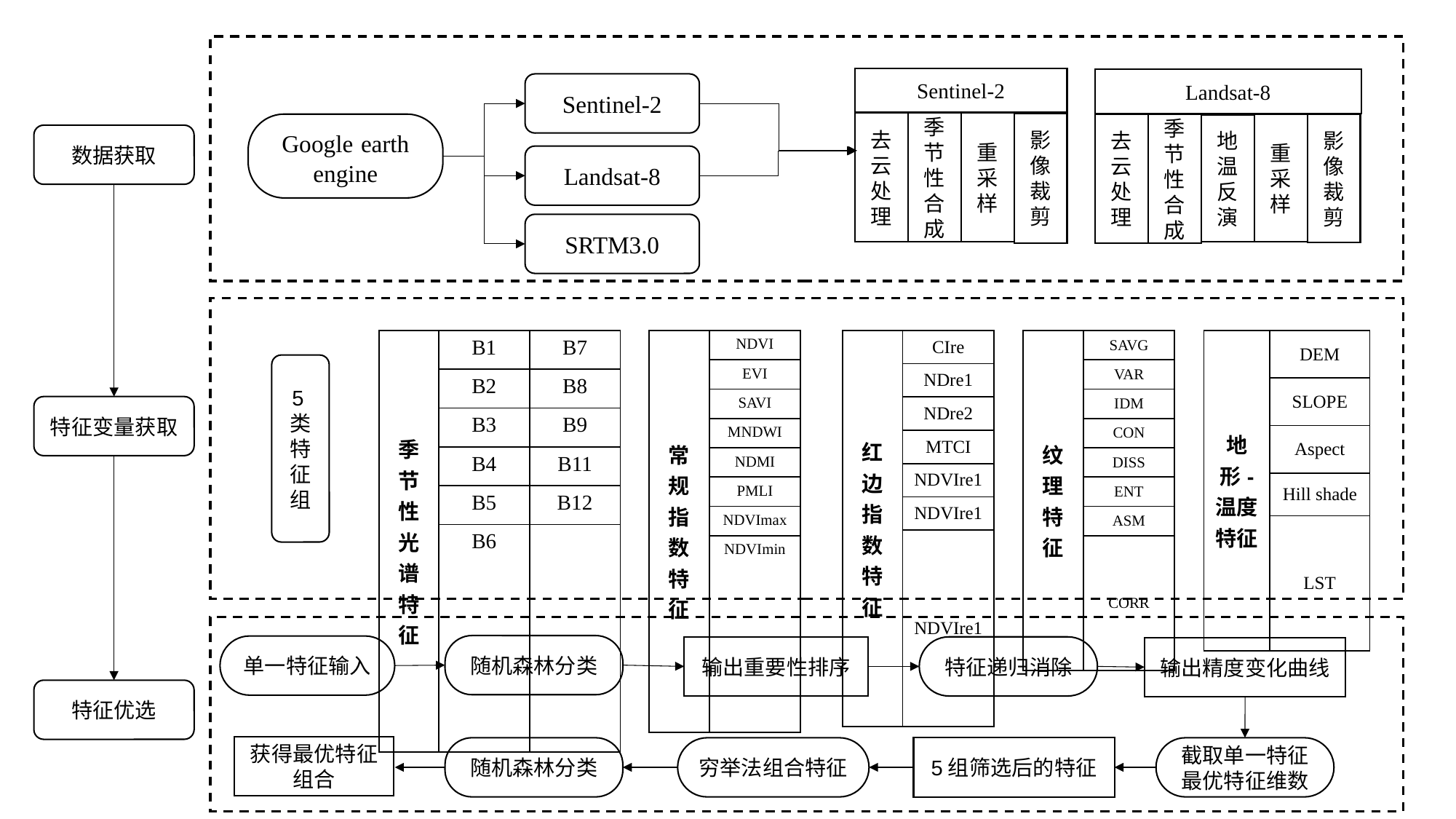

Sentinel-2
Landsat-8
Sentinel-2
重采样
去云处理
季节性合成
影像裁剪
Google earth engine
去云处理
季节性合成
重采样
影像裁剪
地温反演
数据获取
Landsat-8
SRTM3.0

| 季节性光谱特征 | B1 | B7 |
| --- | --- | --- |
|  | B2 | B8 |
|  | B3 | B9 |
|  | B4 | B11 |
|  | B5 | B12 |
|  | B6 |  |
| 纹理特征 | SAVG |
| --- | --- |
|  | VAR |
|  | IDM |
|  | CON |
|  | DISS |
|  | ENT |
|  | ASM |
|  | CORR |
| 地形- 温度特征 | DEM |
| --- | --- |
|  | SLOPE |
|  | Aspect |
|  | Hill shade |
|  | LST |
| 红边指数特征 | CIre |
| --- | --- |
|  | NDre1 |
|  | NDre2 |
|  | MTCI |
|  | NDVIre1 |
|  | NDVIre1 |
|  | NDVIre1 |
| 常规指数特征 | NDVI |
| --- | --- |
|  | EVI |
|  | SAVI |
|  | MNDWI |
|  | NDMI |
|  | PMLI |
|  | NDVImax |
|  | NDVImin |
5类特征组
特征变量获取

随机森林分类
单一特征输入
输出重要性排序
特征递归消除
输出精度变化曲线
特征优选
获得最优特征组合
随机森林分类
截取单一特征最优特征维数
穷举法组合特征
5组筛选后的特征